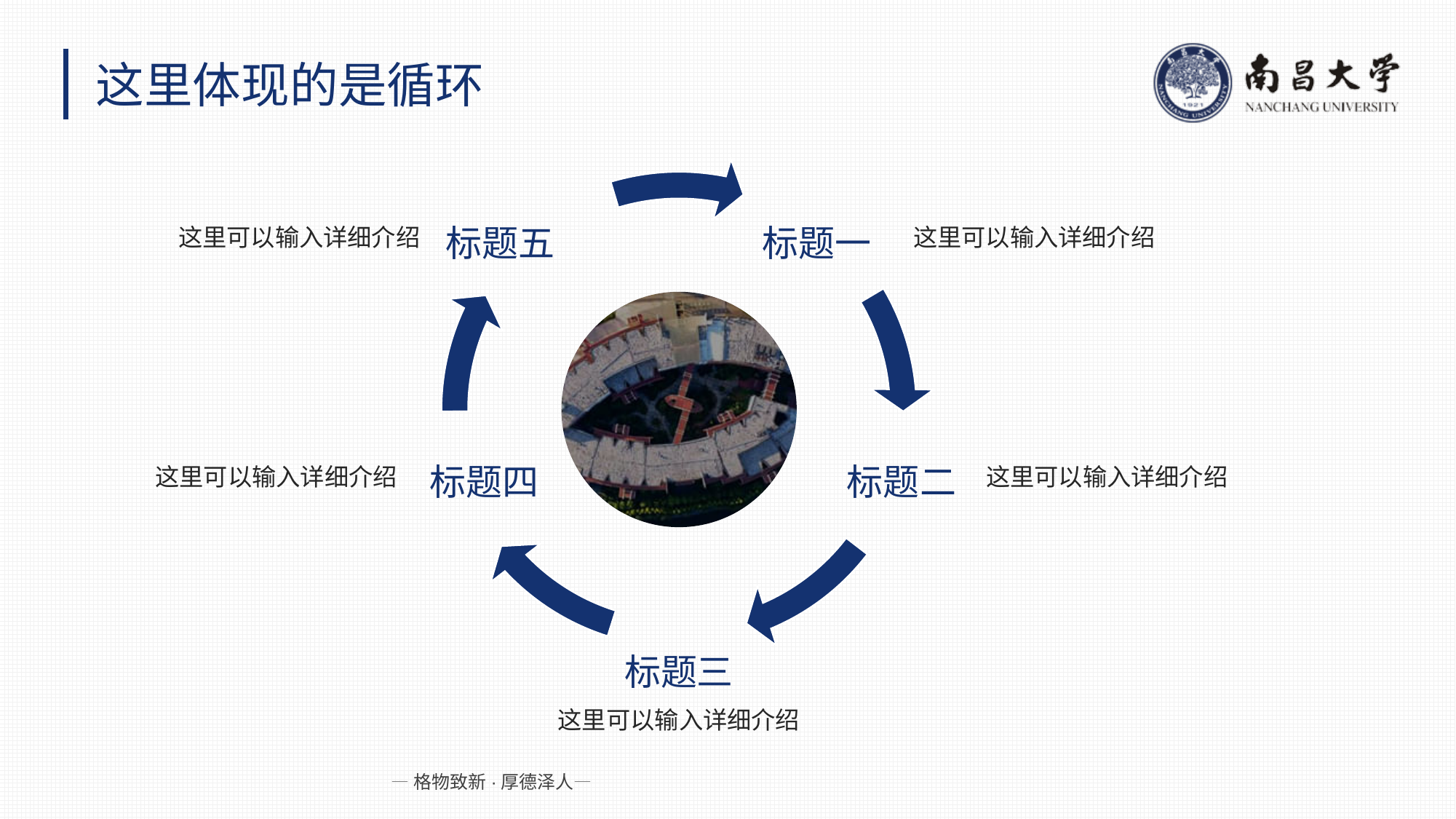

这里体现的是循环

标题五
标题一
这里可以输入详细介绍
这里可以输入详细介绍

标题四
标题二
这里可以输入详细介绍
这里可以输入详细介绍
标题三
这里可以输入详细介绍